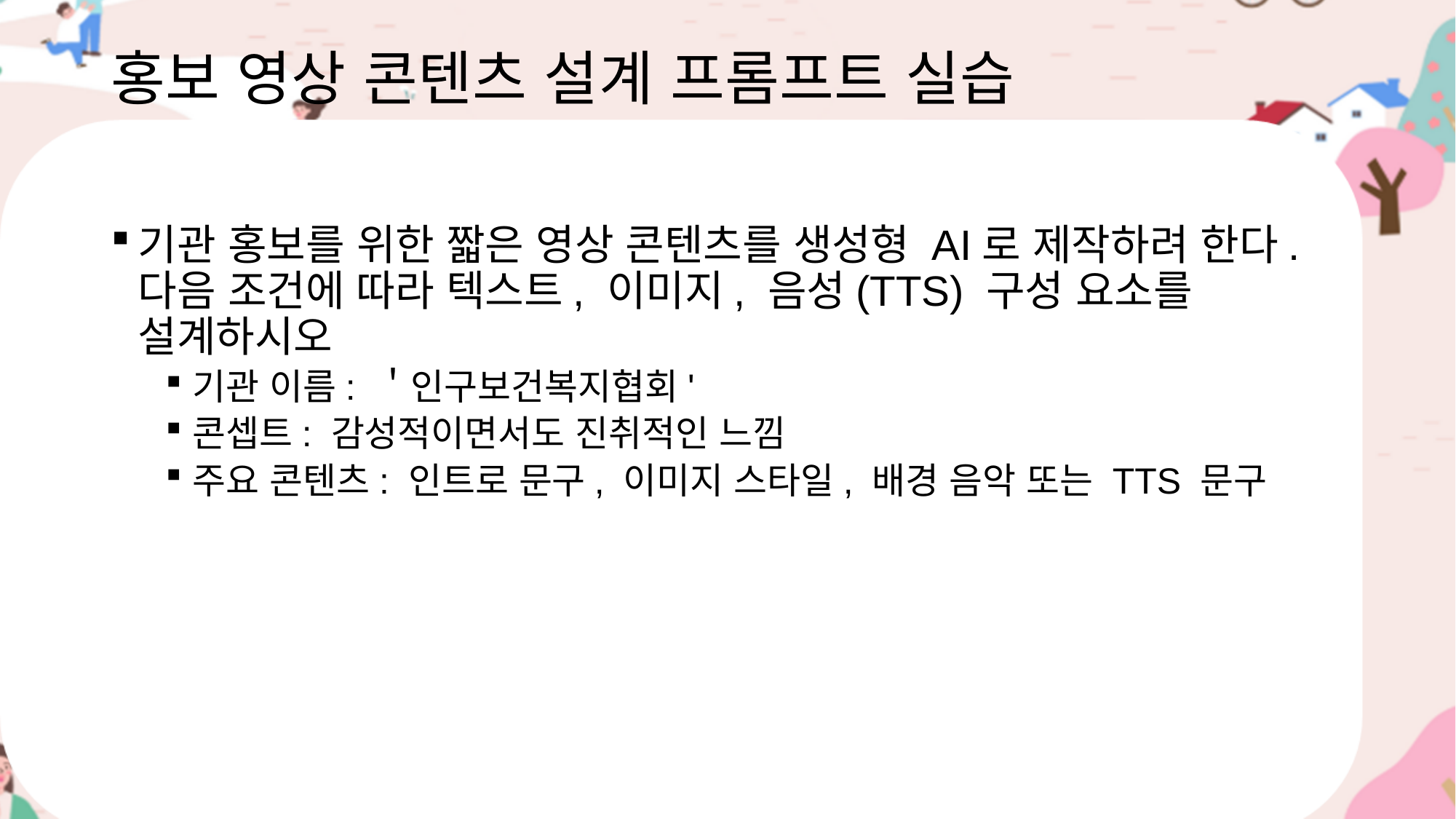

# 홍보 영상 콘텐츠 설계 프롬프트 실습
기관 홍보를 위한 짧은 영상 콘텐츠를 생성형 AI로 제작하려 한다.
다음 조건에 따라 텍스트, 이미지, 음성(TTS) 구성 요소를 설계하시오
기관 이름: ＇인구보건복지협회'
콘셉트: 감성적이면서도 진취적인 느낌
주요 콘텐츠: 인트로 문구, 이미지 스타일, 배경 음악 또는 TTS 문구